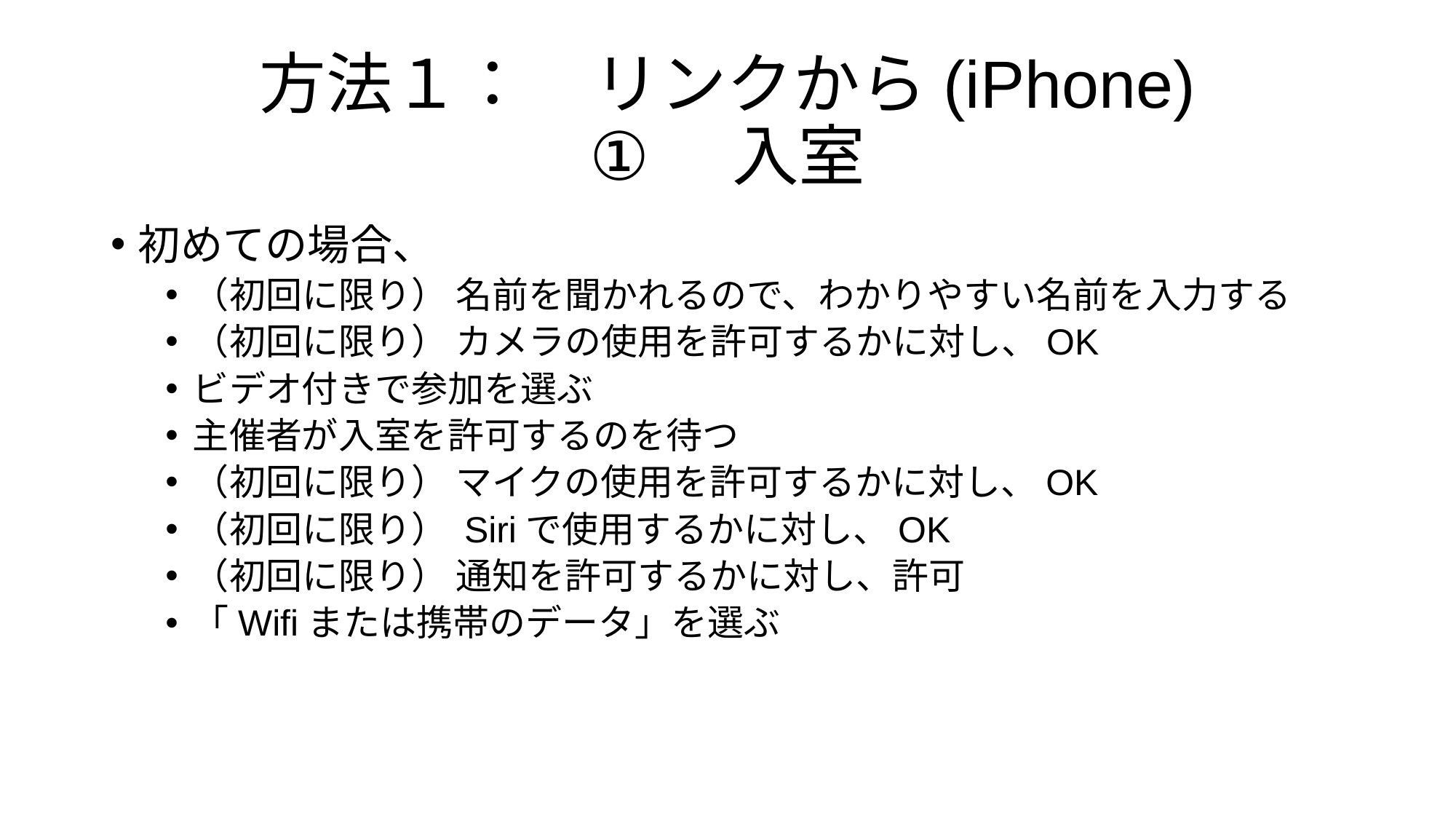

# 方法１：　リンクから(iPhone) ①　入室
初めての場合、
（初回に限り） 名前を聞かれるので、わかりやすい名前を入力する
（初回に限り） カメラの使用を許可するかに対し、OK
ビデオ付きで参加を選ぶ
主催者が入室を許可するのを待つ
（初回に限り） マイクの使用を許可するかに対し、OK
（初回に限り） Siriで使用するかに対し、OK
（初回に限り） 通知を許可するかに対し、許可
「Wifiまたは携帯のデータ」を選ぶ